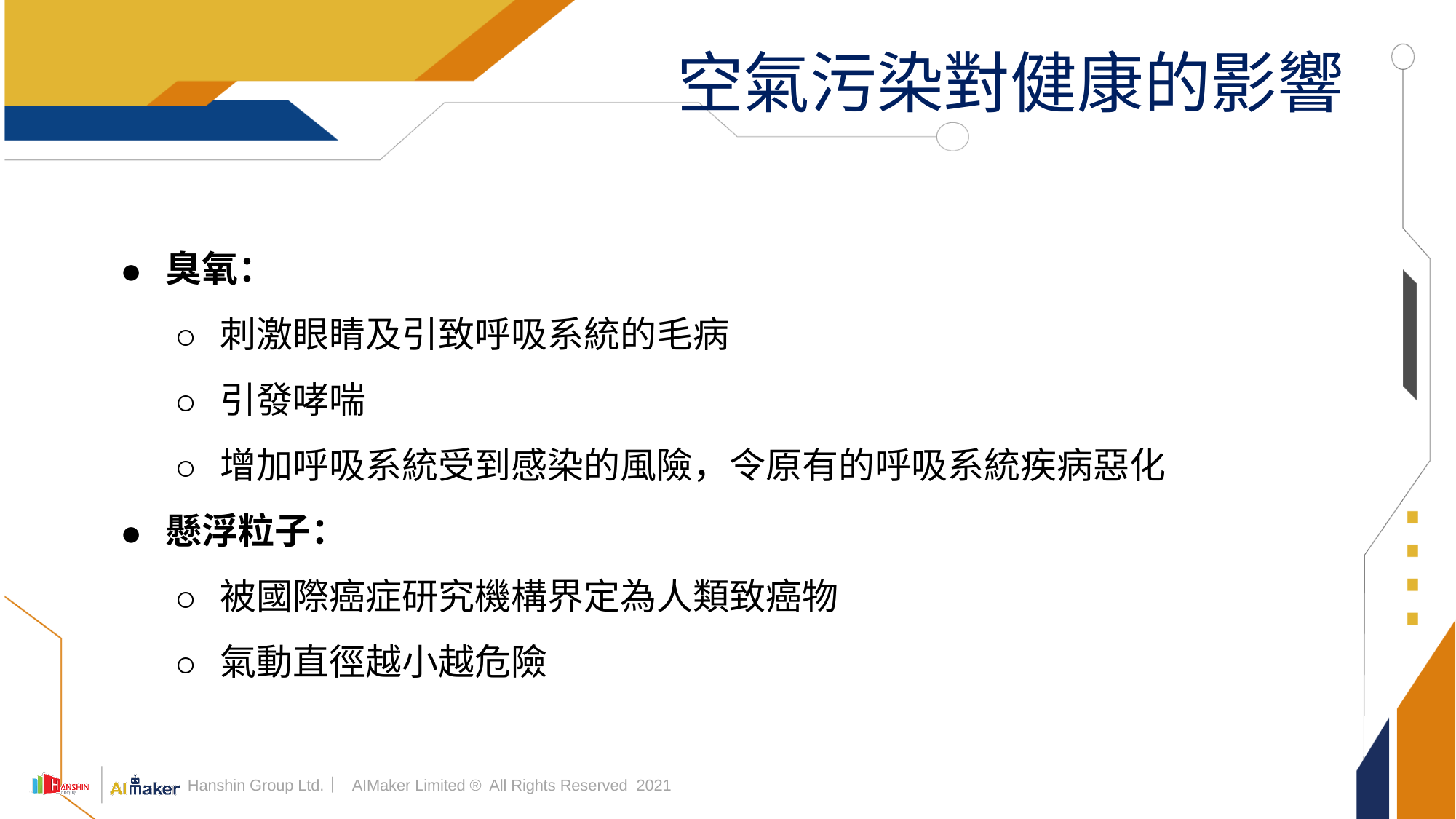

# 空氣污染對健康的影響
臭氧：
刺激眼睛及引致呼吸系統的毛病
引發哮喘
增加呼吸系統受到感染的風險，令原有的呼吸系統疾病惡化
懸浮粒子：
被國際癌症研究機構界定為人類致癌物
氣動直徑越小越危險